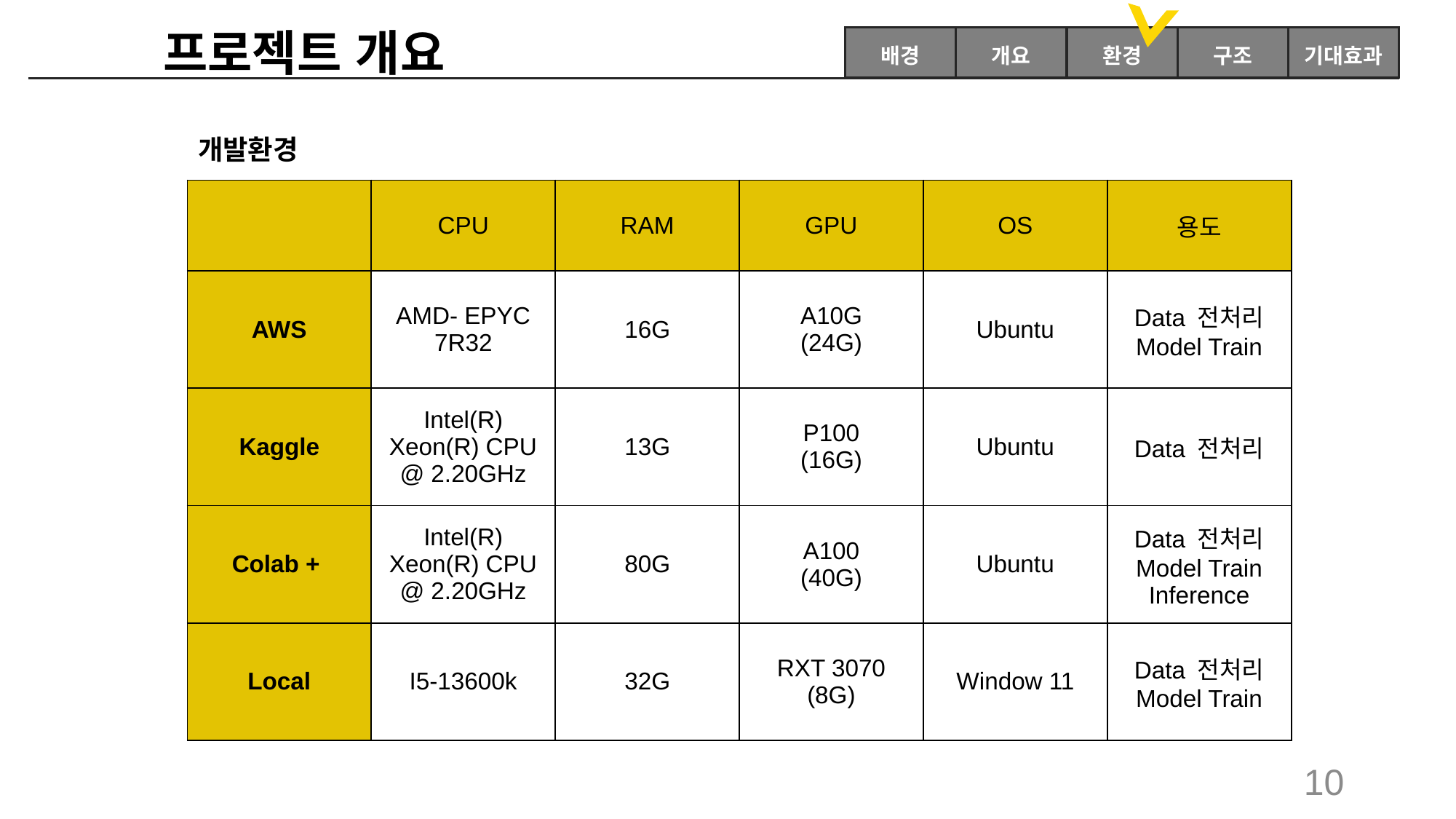

프로젝트 개요
배경
개요
환경
구조
기대효과
개발환경
|  | CPU | RAM | GPU | OS | 용도 |
| --- | --- | --- | --- | --- | --- |
| AWS | AMD- EPYC 7R32 | 16G | A10G (24G) | Ubuntu | Data 전처리 Model Train |
| Kaggle | Intel(R) Xeon(R) CPU @ 2.20GHz | 13G | P100 (16G) | Ubuntu | Data 전처리 |
| Colab + | Intel(R) Xeon(R) CPU @ 2.20GHz | 80G | A100 (40G) | Ubuntu | Data 전처리 Model Train Inference |
| Local | I5-13600k | 32G | RXT 3070 (8G) | Window 11 | Data 전처리 Model Train |
10